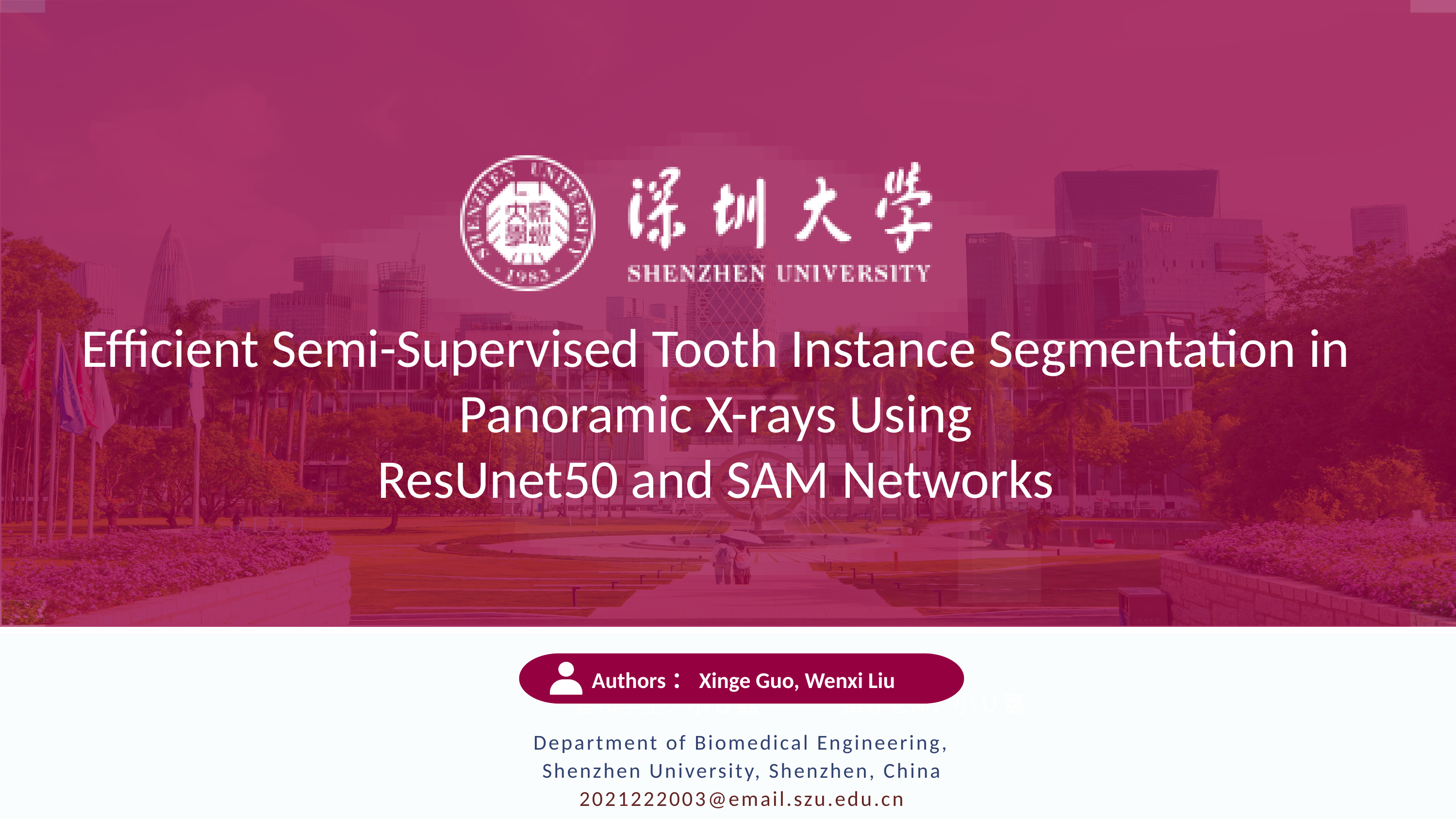

Efficient Semi-Supervised Tooth Instance Segmentation in Panoramic X-rays Using
ResUnet50 and SAM Networks

Authors：Xinge Guo, Wenxi Liu

答辩学生：小U荔
指导老师：小U荔
Department of Biomedical Engineering, Shenzhen University, Shenzhen, China
2021222003@email.szu.edu.cn